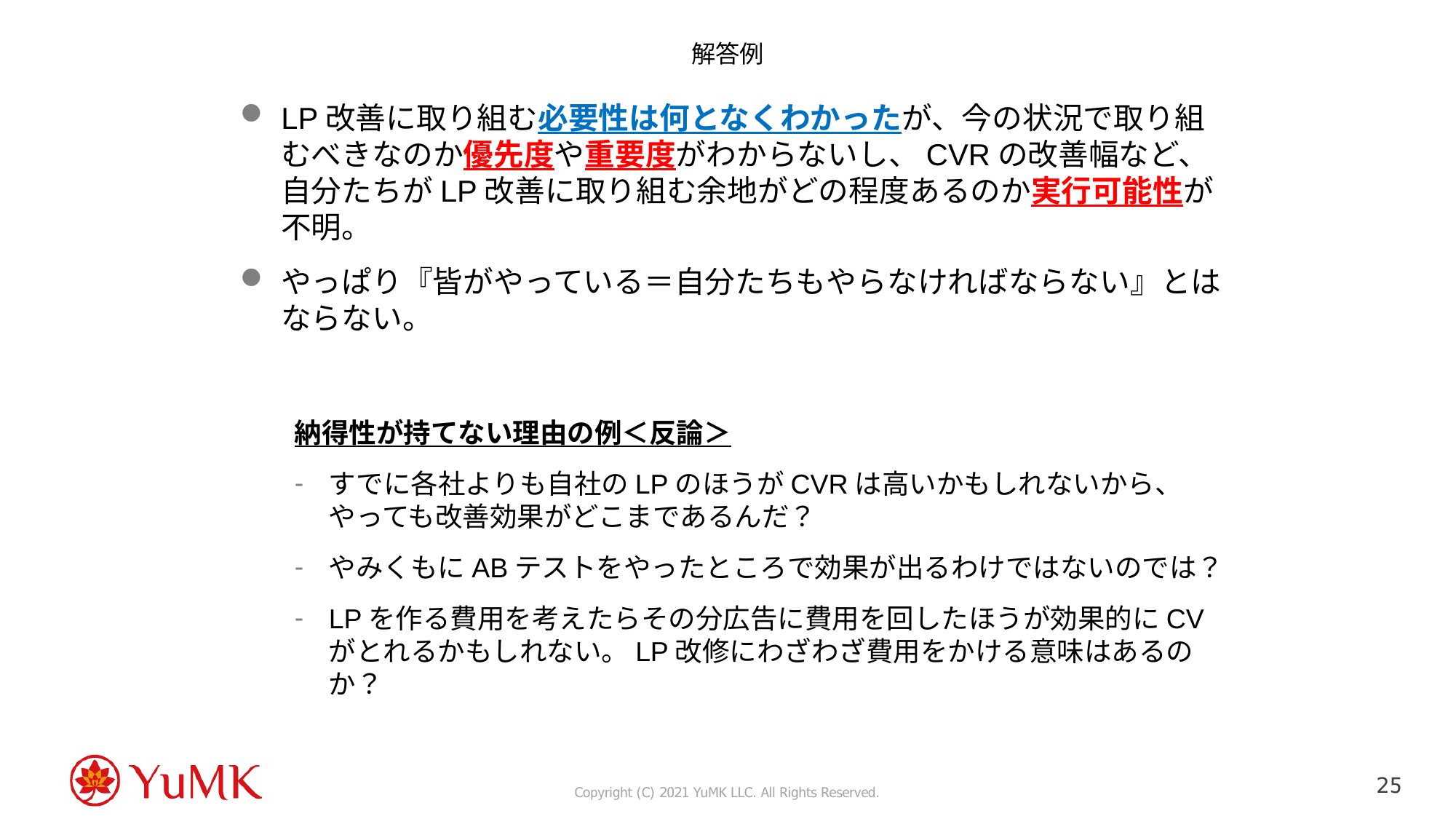

# 解答例
LP改善に取り組む必要性は何となくわかったが、今の状況で取り組むべきなのか優先度や重要度がわからないし、CVRの改善幅など、自分たちがLP改善に取り組む余地がどの程度あるのか実行可能性が不明。
やっぱり『皆がやっている＝自分たちもやらなければならない』とはならない。

納得性が持てない理由の例＜反論＞
すでに各社よりも自社のLPのほうがCVRは高いかもしれないから、やっても改善効果がどこまであるんだ？
やみくもにABテストをやったところで効果が出るわけではないのでは？
LPを作る費用を考えたらその分広告に費用を回したほうが効果的にCVがとれるかもしれない。LP改修にわざわざ費用をかける意味はあるのか？
25